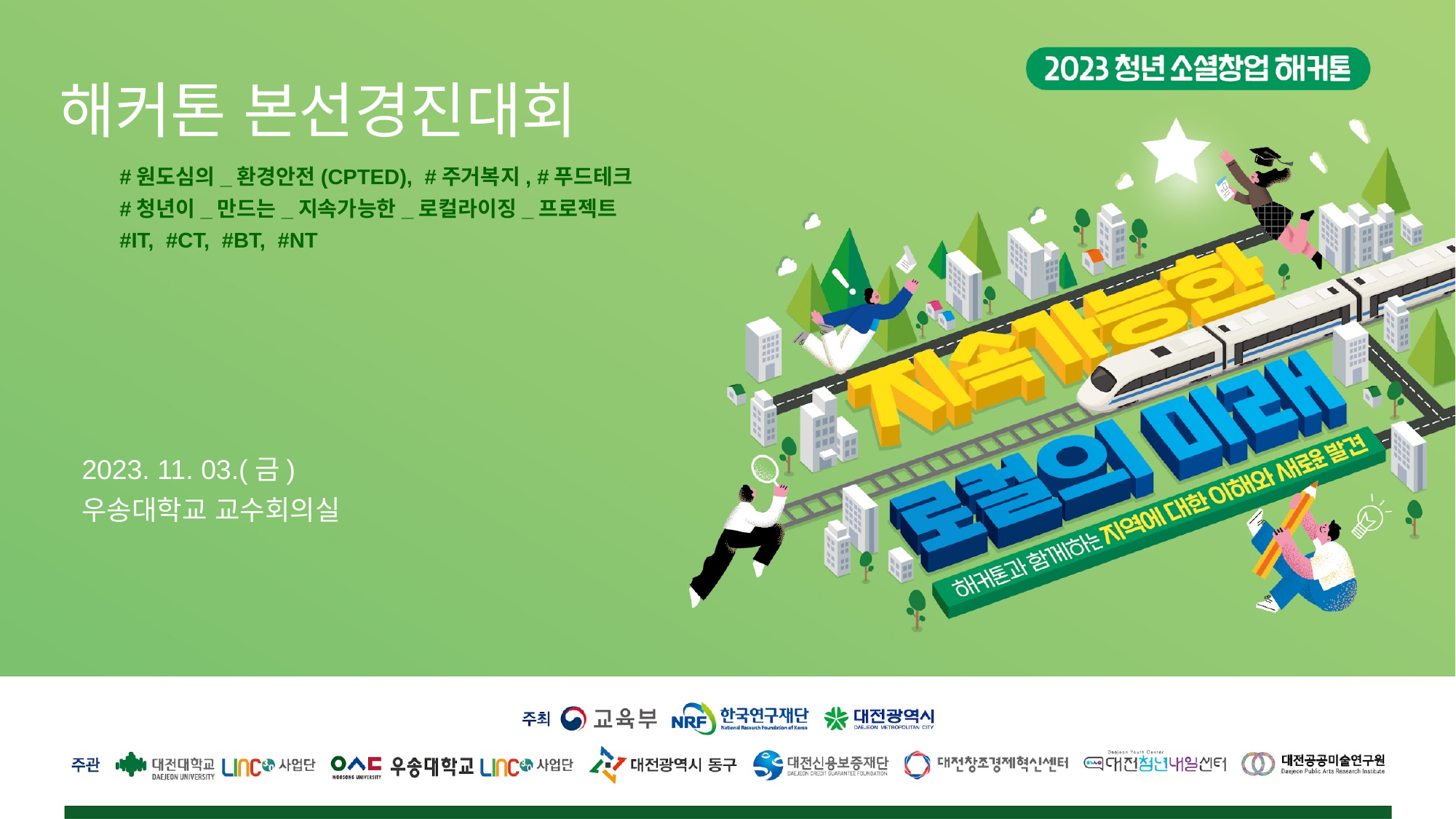

해커톤 본선경진대회
#원도심의_환경안전(CPTED),  #주거복지, #푸드테크
#청년이_만드는_지속가능한_로컬라이징_프로젝트
#IT,  #CT,  #BT,  #NT
2023. 11. 03.(금)
우송대학교 교수회의실